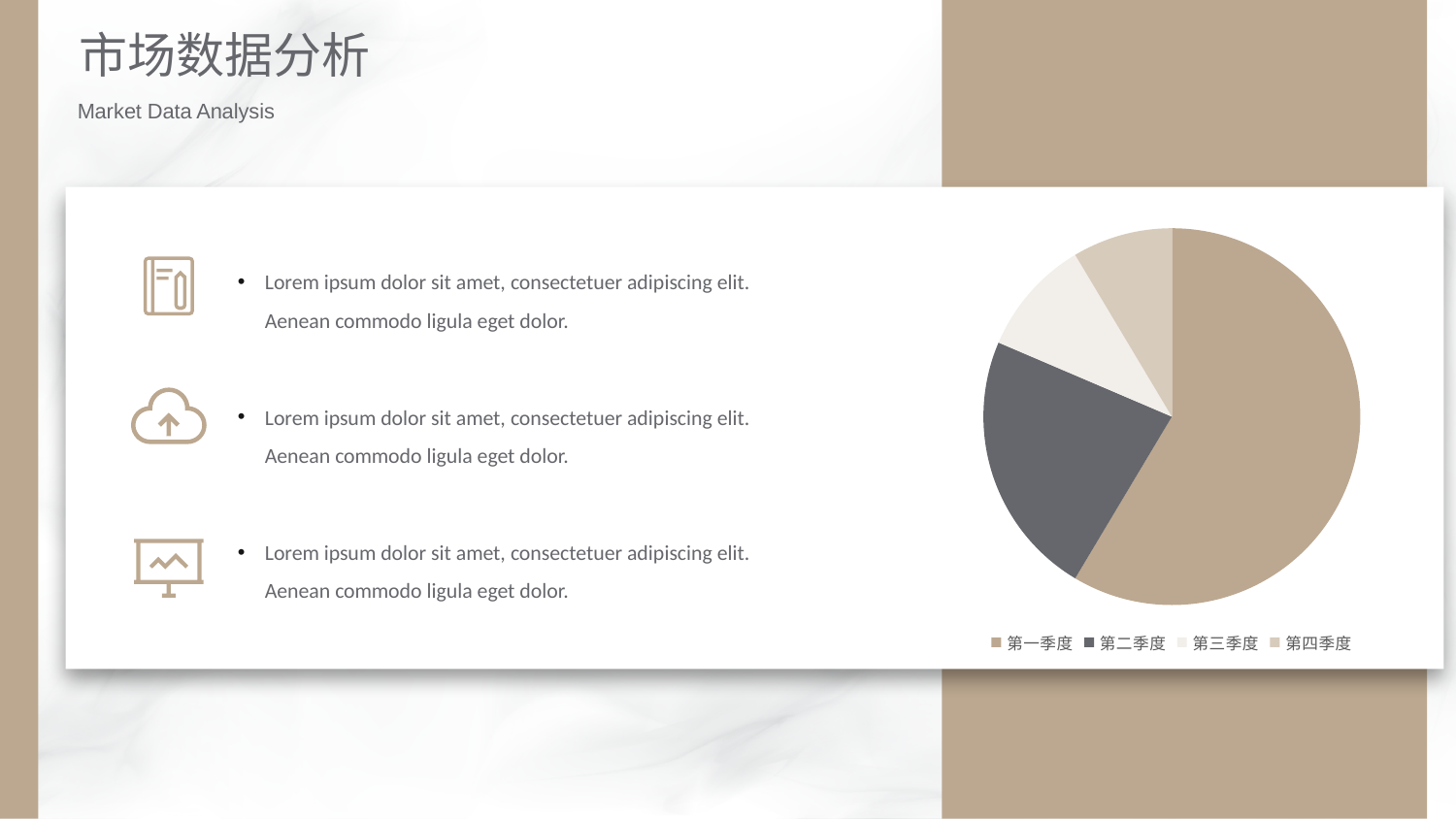

市场数据分析
Market Data Analysis

### Chart

| Category | 销售额 |
|---|---|
| 第一季度 | 8.2 |
| 第二季度 | 3.2 |
| 第三季度 | 1.4 |
| 第四季度 | 1.2 |
Lorem ipsum dolor sit amet, consectetuer adipiscing elit. Aenean commodo ligula eget dolor.

Lorem ipsum dolor sit amet, consectetuer adipiscing elit. Aenean commodo ligula eget dolor.

Lorem ipsum dolor sit amet, consectetuer adipiscing elit. Aenean commodo ligula eget dolor.